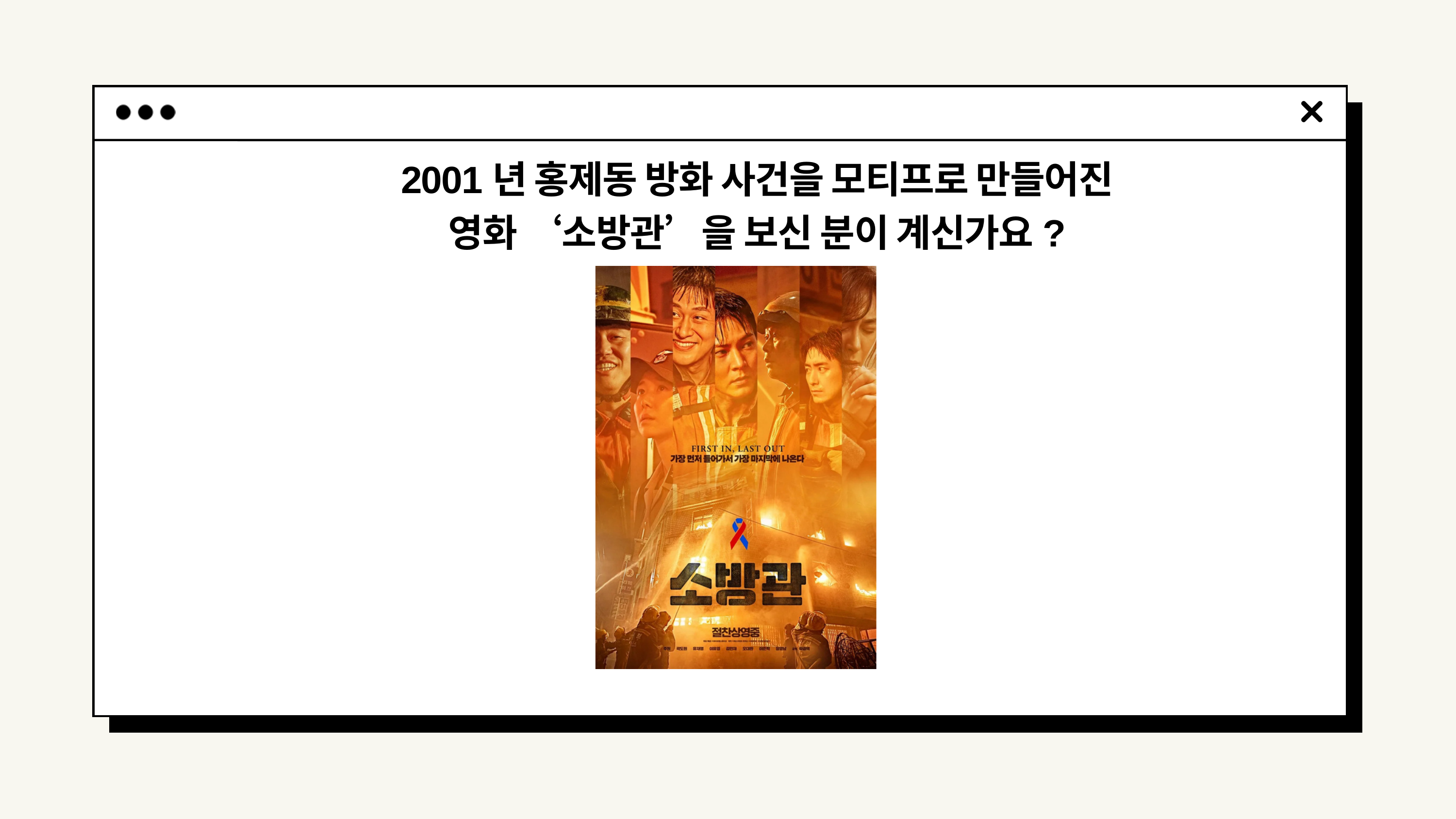

2001년 홍제동 방화 사건을 모티프로 만들어진
영화 ‘소방관’을 보신 분이 계신가요?